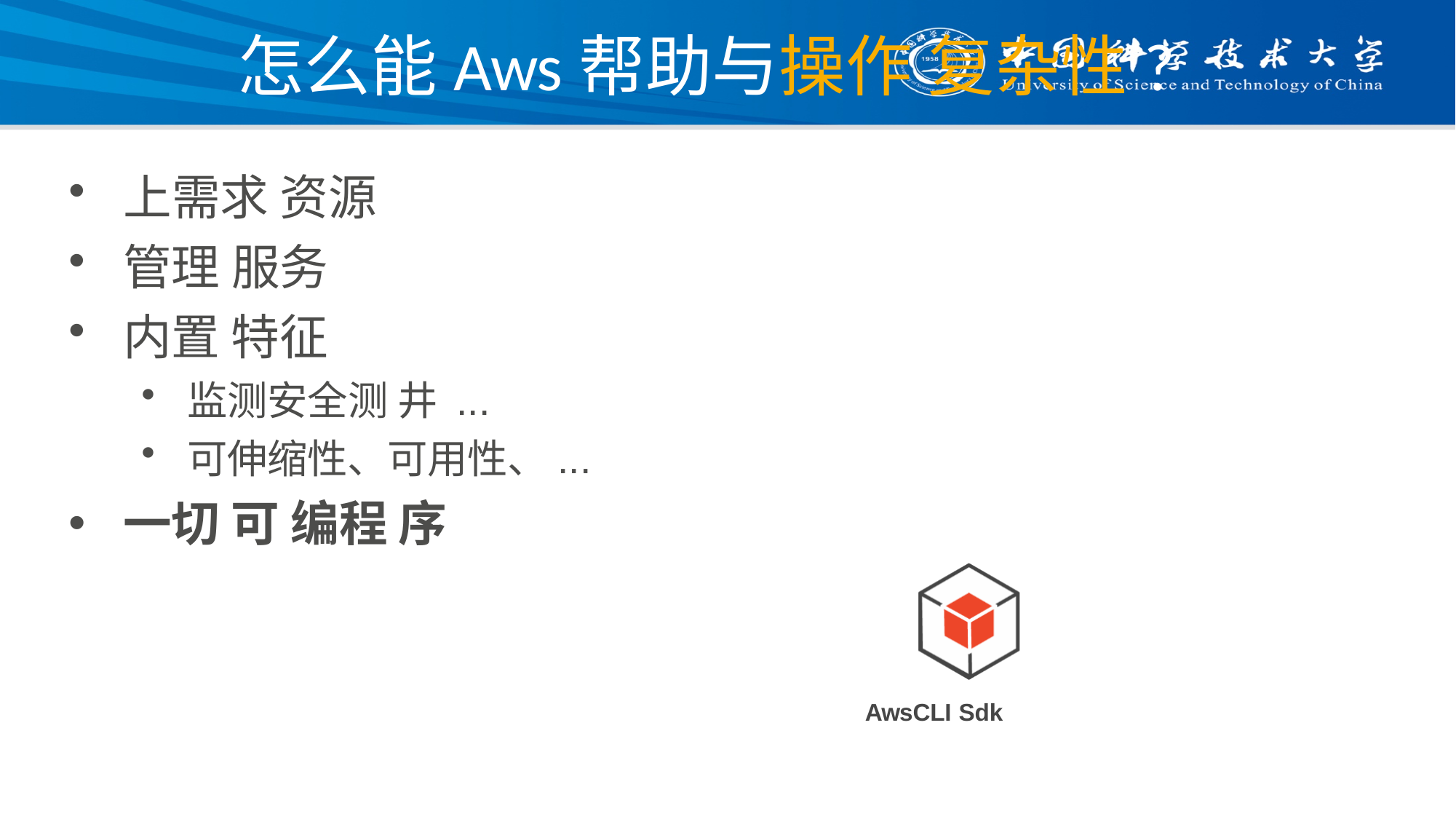

# 怎么能Aws帮助与操作 复杂性?
上需求 资源
管理 服务
内置 特征
监测安全测 井 ...
可伸缩性、可用性、...
一切 可 编程 序

AwsCLI Sdk